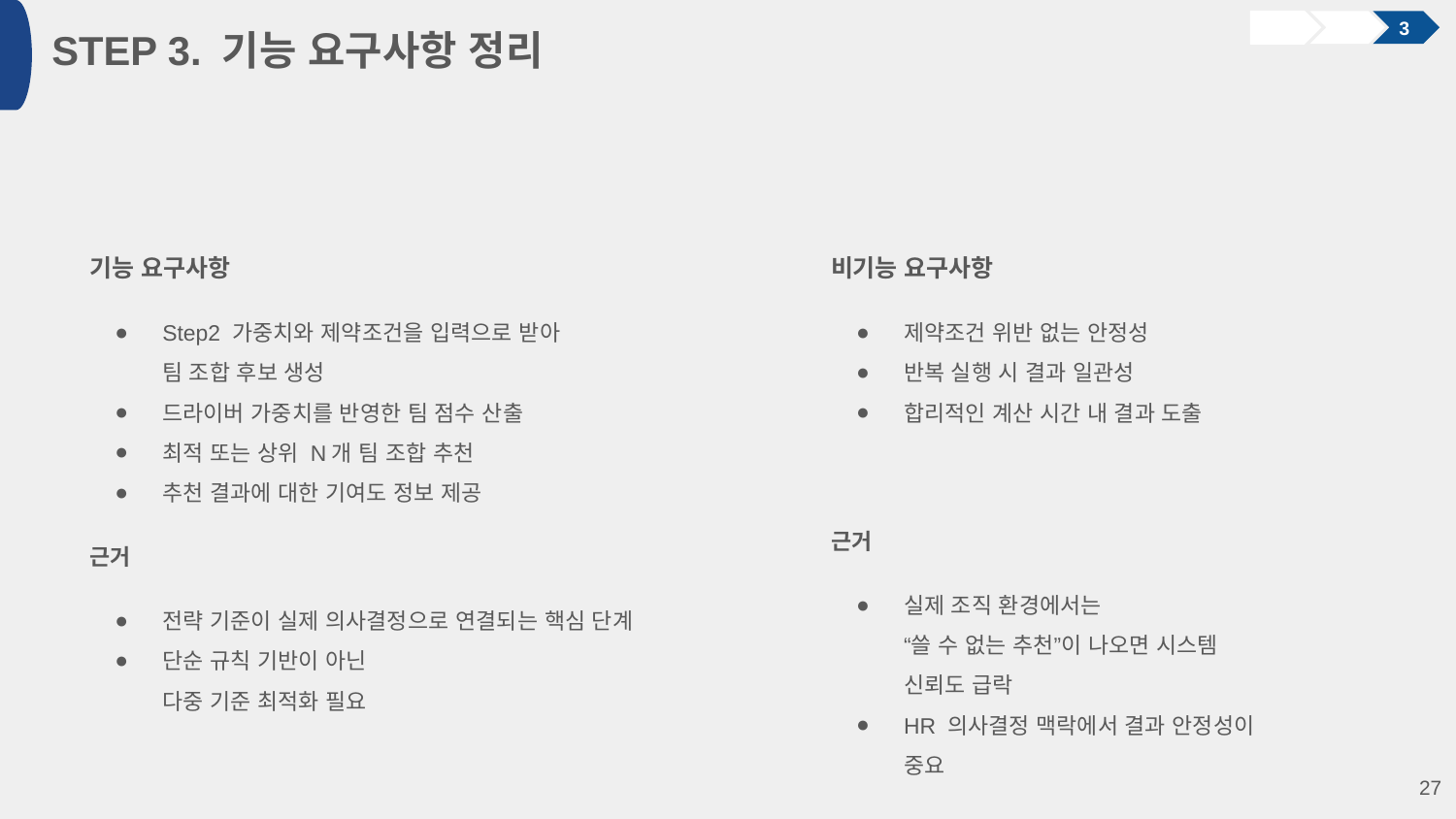

STEP 3. 기능 요구사항 정리

3
기능 요구사항
Step2 가중치와 제약조건을 입력으로 받아
팀 조합 후보 생성
드라이버 가중치를 반영한 팀 점수 산출
최적 또는 상위 N개 팀 조합 추천
추천 결과에 대한 기여도 정보 제공
근거
전략 기준이 실제 의사결정으로 연결되는 핵심 단계
단순 규칙 기반이 아닌
다중 기준 최적화 필요
비기능 요구사항
제약조건 위반 없는 안정성
반복 실행 시 결과 일관성
합리적인 계산 시간 내 결과 도출

근거
실제 조직 환경에서는
“쓸 수 없는 추천”이 나오면 시스템 신뢰도 급락
HR 의사결정 맥락에서 결과 안정성이 중요
27